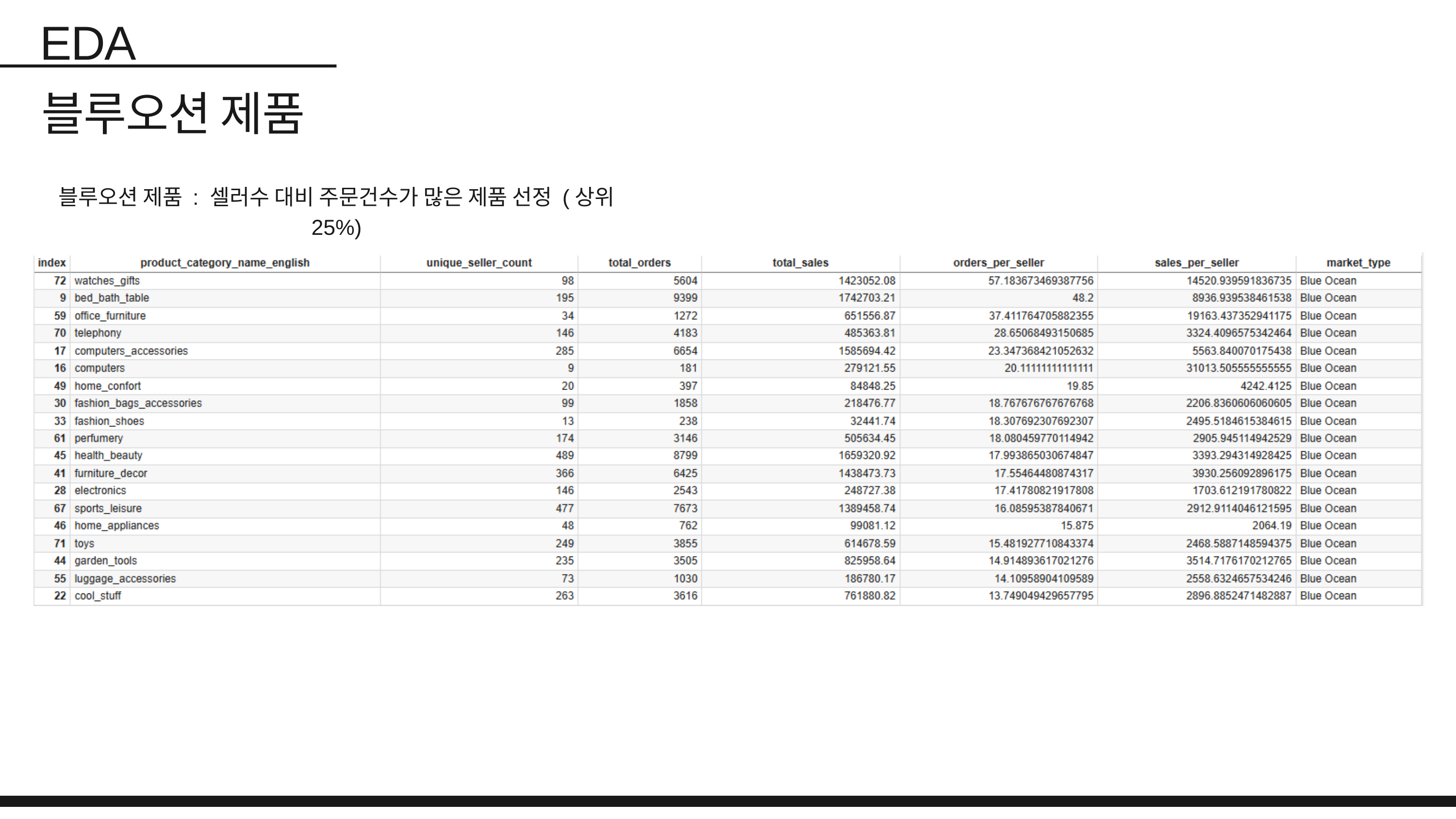

EDA

블루오션 제품
블루오션 제품 : 셀러수 대비 주문건수가 많은 제품 선정 (상위 25%)